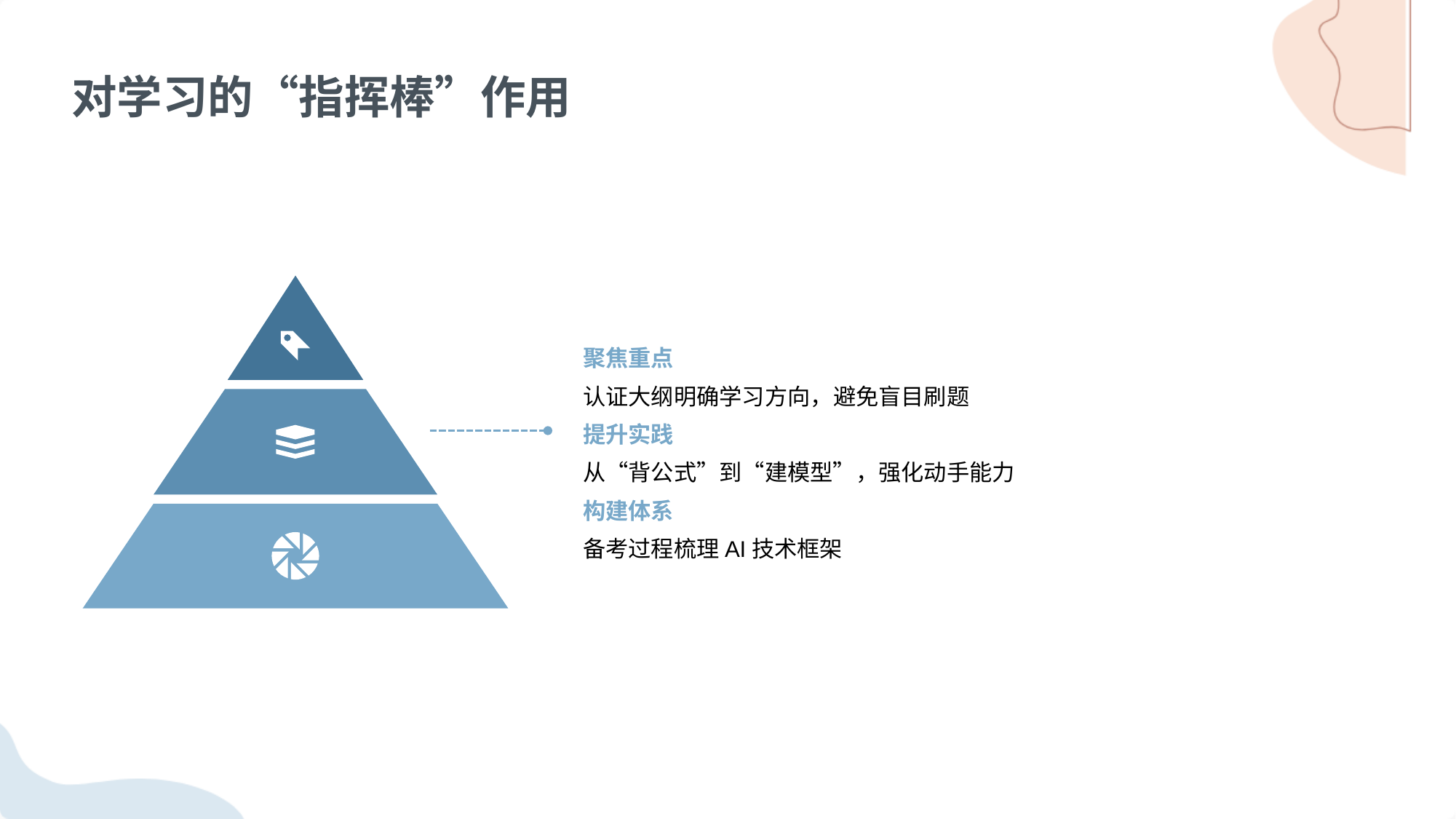

对学习的“指挥棒”作用

聚焦重点
认证大纲明确学习方向，避免盲目刷题
提升实践
从“背公式”到“建模型”，强化动手能力
构建体系
备考过程梳理AI技术框架